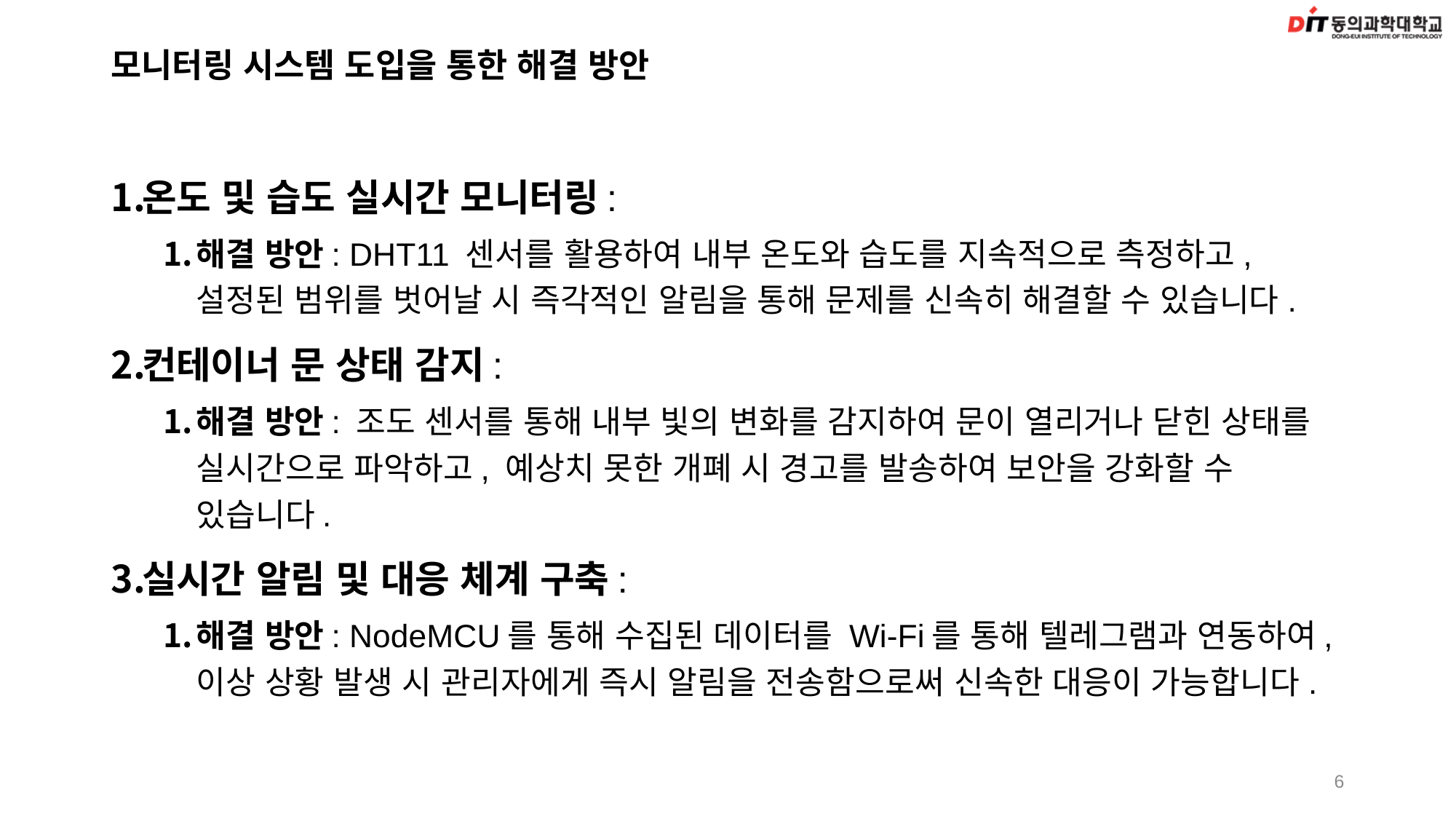

# 모니터링 시스템 도입을 통한 해결 방안
온도 및 습도 실시간 모니터링:
해결 방안: DHT11 센서를 활용하여 내부 온도와 습도를 지속적으로 측정하고, 설정된 범위를 벗어날 시 즉각적인 알림을 통해 문제를 신속히 해결할 수 있습니다.
컨테이너 문 상태 감지:
해결 방안: 조도 센서를 통해 내부 빛의 변화를 감지하여 문이 열리거나 닫힌 상태를 실시간으로 파악하고, 예상치 못한 개폐 시 경고를 발송하여 보안을 강화할 수 있습니다.
실시간 알림 및 대응 체계 구축:
해결 방안: NodeMCU를 통해 수집된 데이터를 Wi-Fi를 통해 텔레그램과 연동하여, 이상 상황 발생 시 관리자에게 즉시 알림을 전송함으로써 신속한 대응이 가능합니다.

6